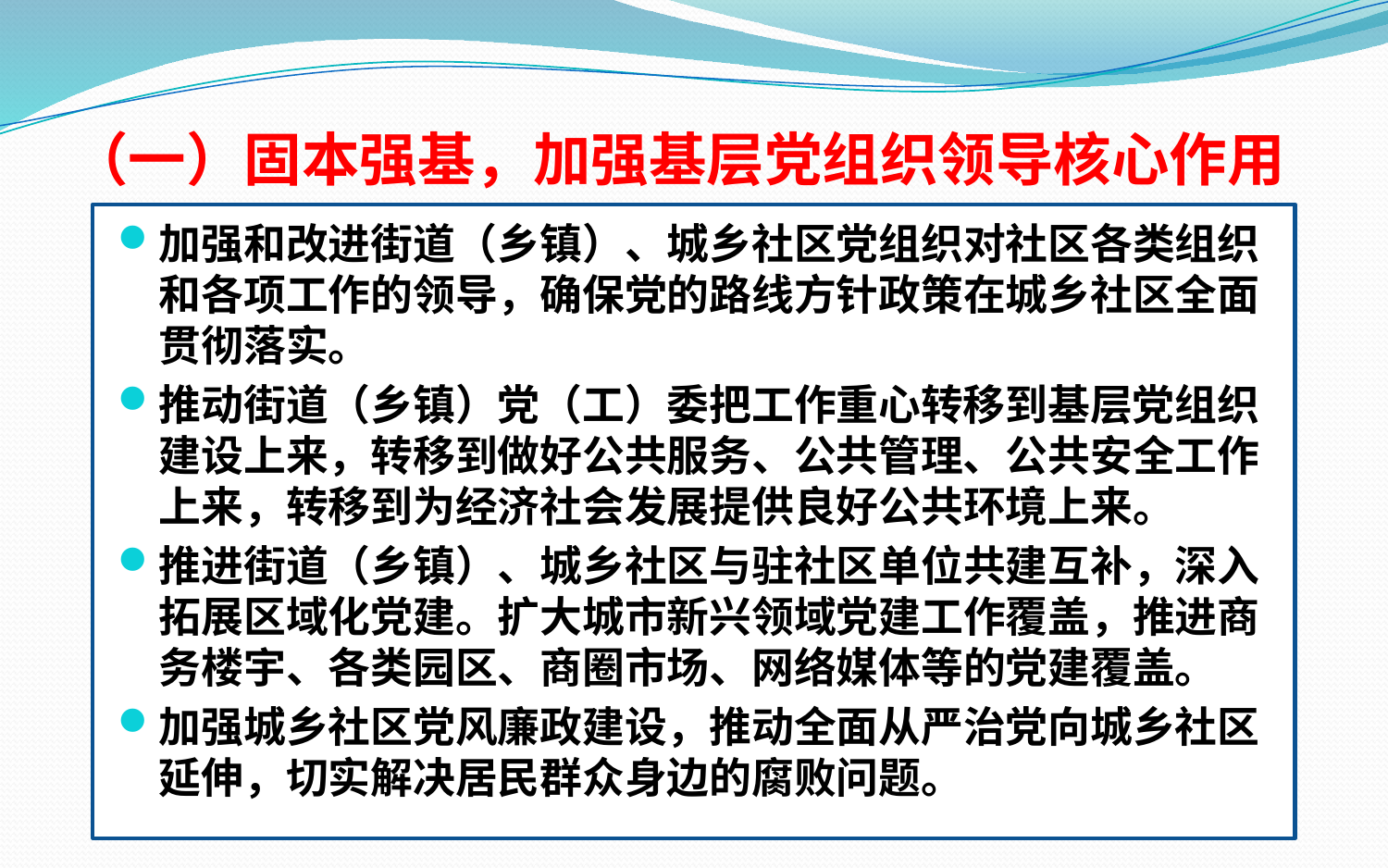

# （一）固本强基，加强基层党组织领导核心作用

加强和改进街道（乡镇）、城乡社区党组织对社区各类组织和各项工作的领导，确保党的路线方针政策在城乡社区全面贯彻落实。
推动街道（乡镇）党（工）委把工作重心转移到基层党组织建设上来，转移到做好公共服务、公共管理、公共安全工作上来，转移到为经济社会发展提供良好公共环境上来。
推进街道（乡镇）、城乡社区与驻社区单位共建互补，深入拓展区域化党建。扩大城市新兴领域党建工作覆盖，推进商务楼宇、各类园区、商圈市场、网络媒体等的党建覆盖。
加强城乡社区党风廉政建设，推动全面从严治党向城乡社区延伸，切实解决居民群众身边的腐败问题。